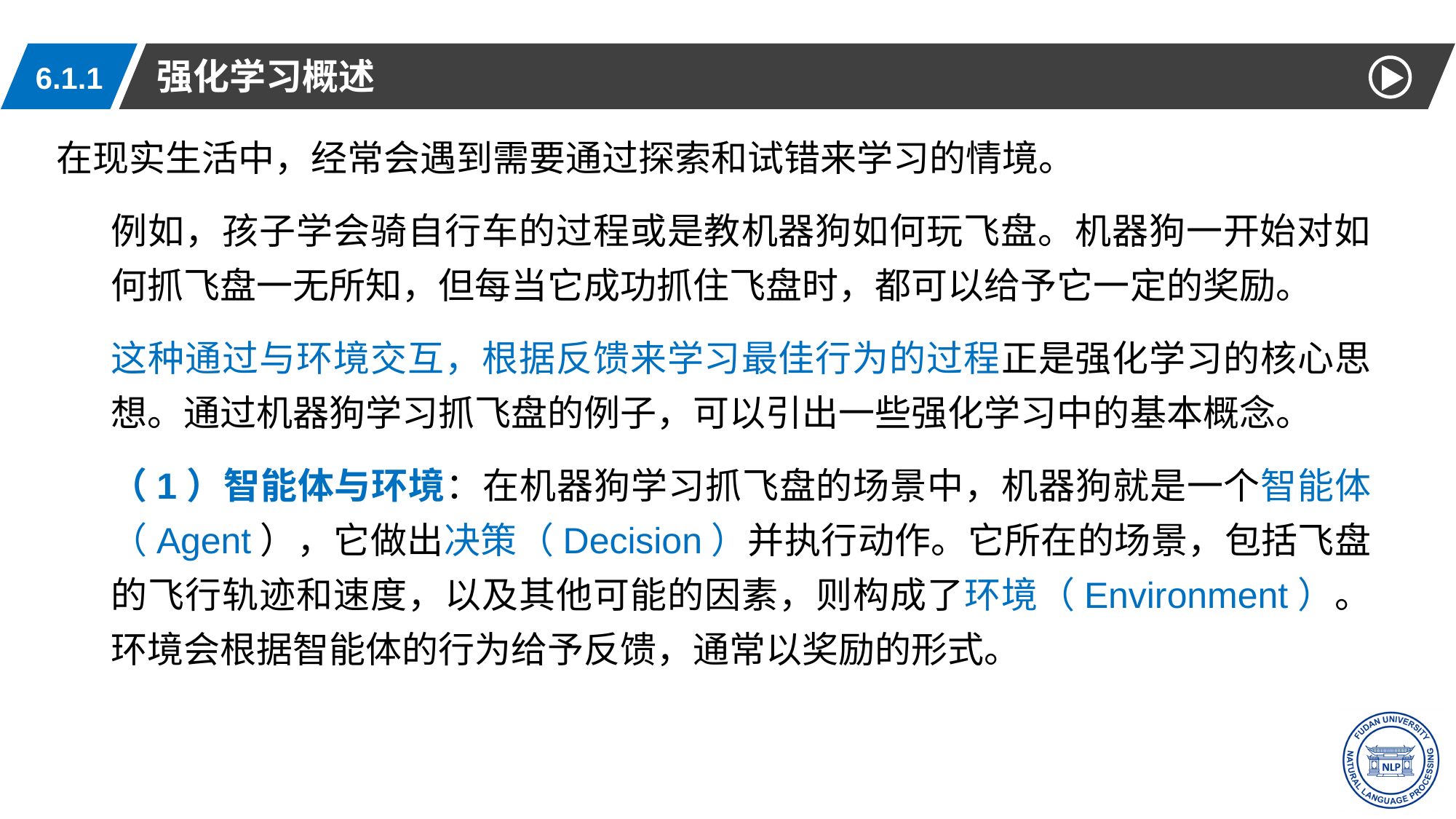

强化学习概述
6.1.1

在现实生活中，经常会遇到需要通过探索和试错来学习的情境。
例如，孩子学会骑自行车的过程或是教机器狗如何玩飞盘。机器狗一开始对如何抓飞盘一无所知，但每当它成功抓住飞盘时，都可以给予它一定的奖励。
这种通过与环境交互，根据反馈来学习最佳行为的过程正是强化学习的核心思想。通过机器狗学习抓飞盘的例子，可以引出一些强化学习中的基本概念。
（1）智能体与环境：在机器狗学习抓飞盘的场景中，机器狗就是一个智能体（Agent），它做出决策（Decision）并执行动作。它所在的场景，包括飞盘的飞行轨迹和速度，以及其他可能的因素，则构成了环境（Environment）。环境会根据智能体的行为给予反馈，通常以奖励的形式。
6